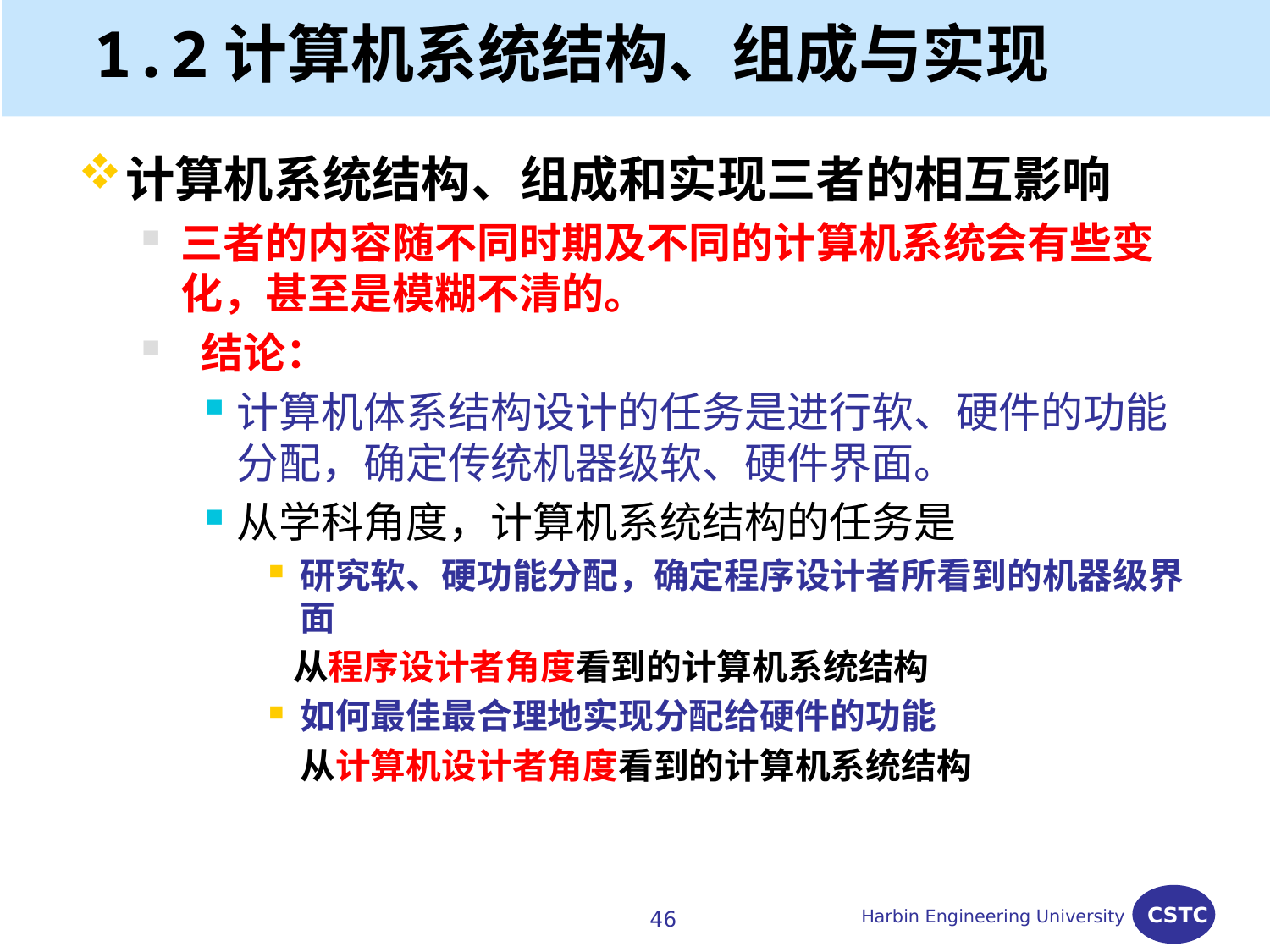

# 1.2计算机系统结构、组成与实现
计算机系统结构、组成和实现三者的相互影响
三者的内容随不同时期及不同的计算机系统会有些变化，甚至是模糊不清的。
 结论：
计算机体系结构设计的任务是进行软、硬件的功能分配，确定传统机器级软、硬件界面。
从学科角度，计算机系统结构的任务是
研究软、硬功能分配，确定程序设计者所看到的机器级界面
  从程序设计者角度看到的计算机系统结构
如何最佳最合理地实现分配给硬件的功能
	从计算机设计者角度看到的计算机系统结构

46
Harbin Engineering University